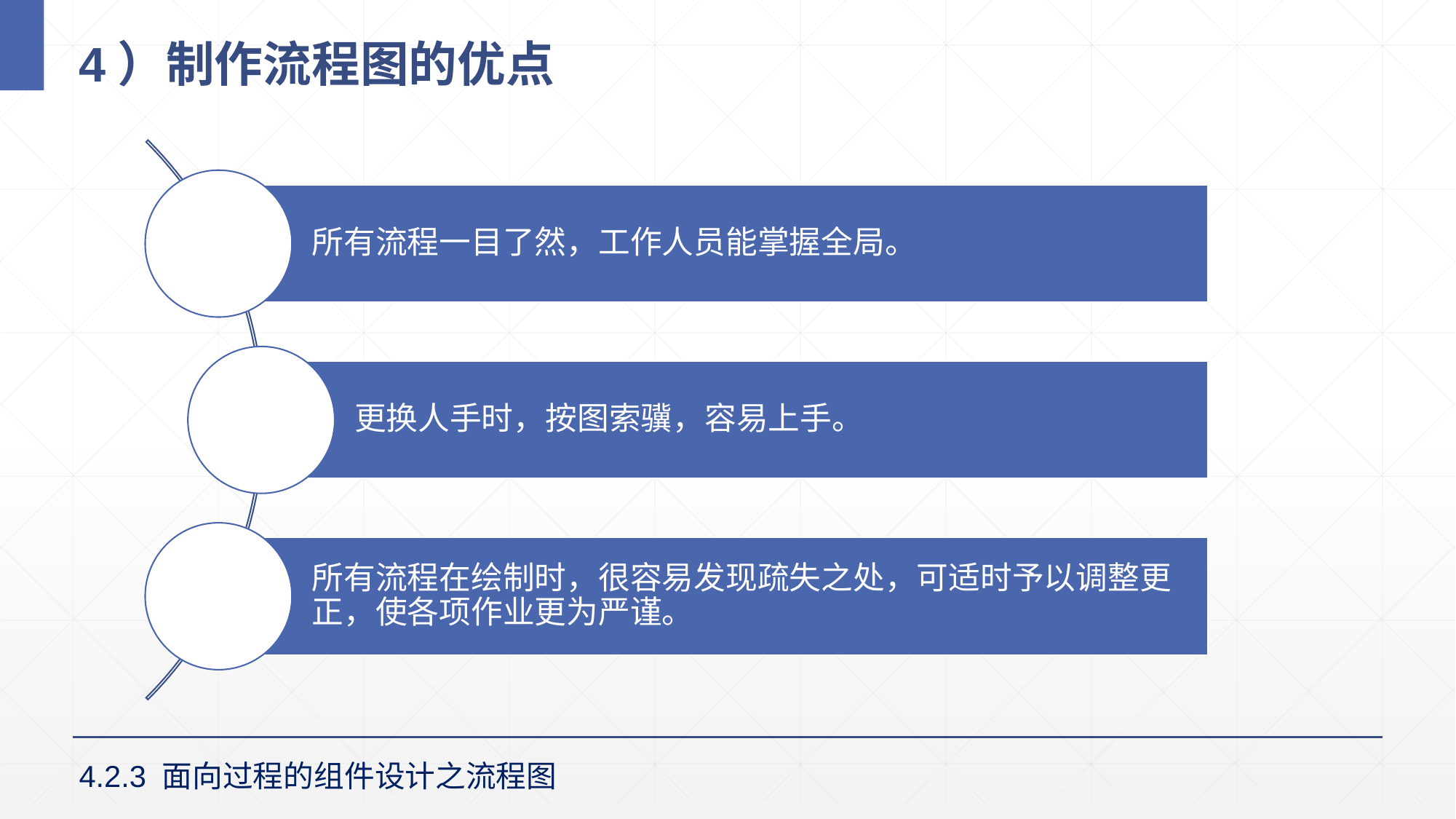

# 4）制作流程图的优点
所有流程一目了然，工作人员能掌握全局。
更换人手时，按图索骥，容易上手。
所有流程在绘制时，很容易发现疏失之处，可适时予以调整更正，使各项作业更为严谨。
4.2.3 面向过程的组件设计之流程图